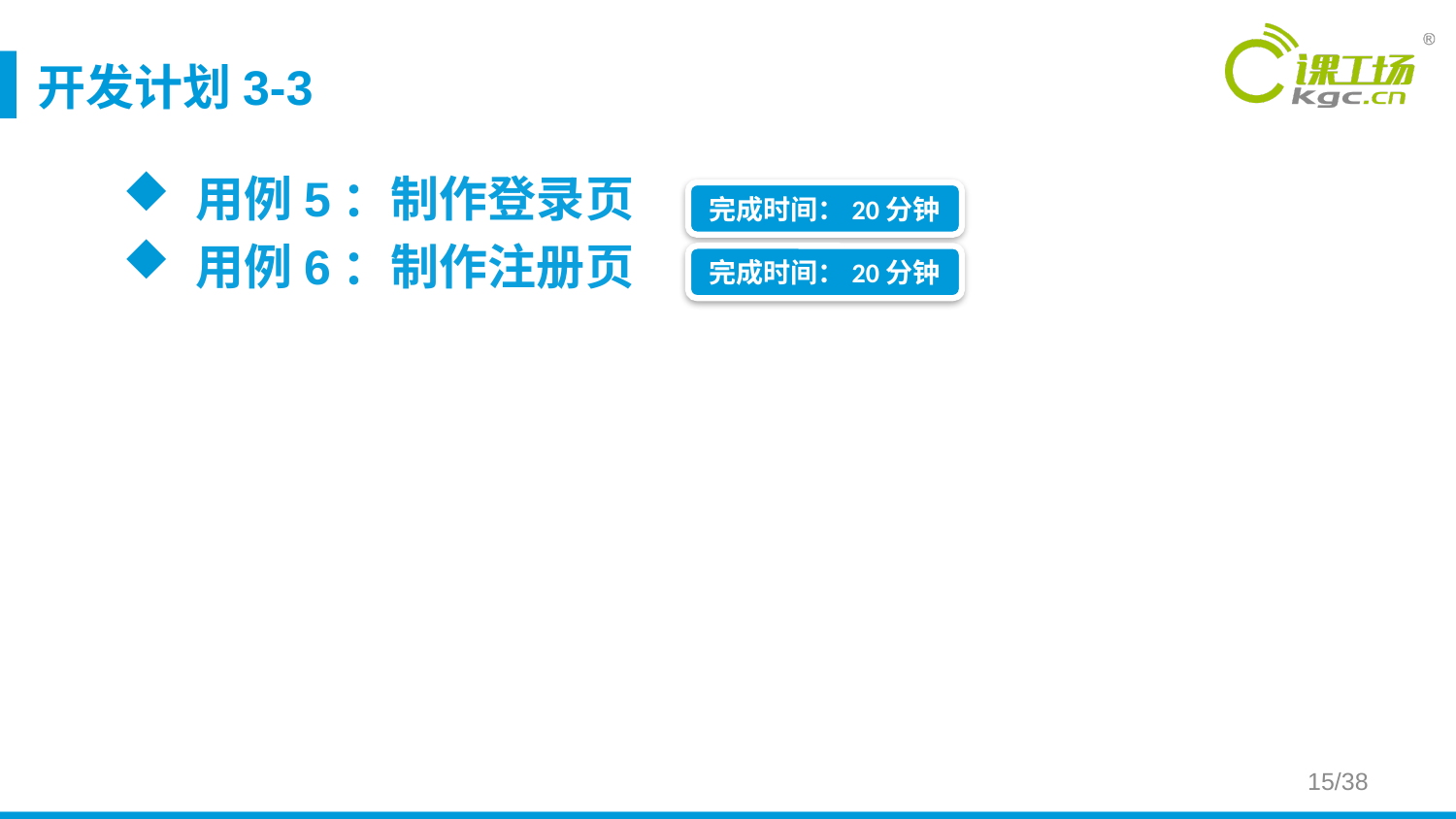

# 开发计划3-3
用例5：制作登录页
用例6：制作注册页
完成时间：20分钟
完成时间：20分钟
15/38